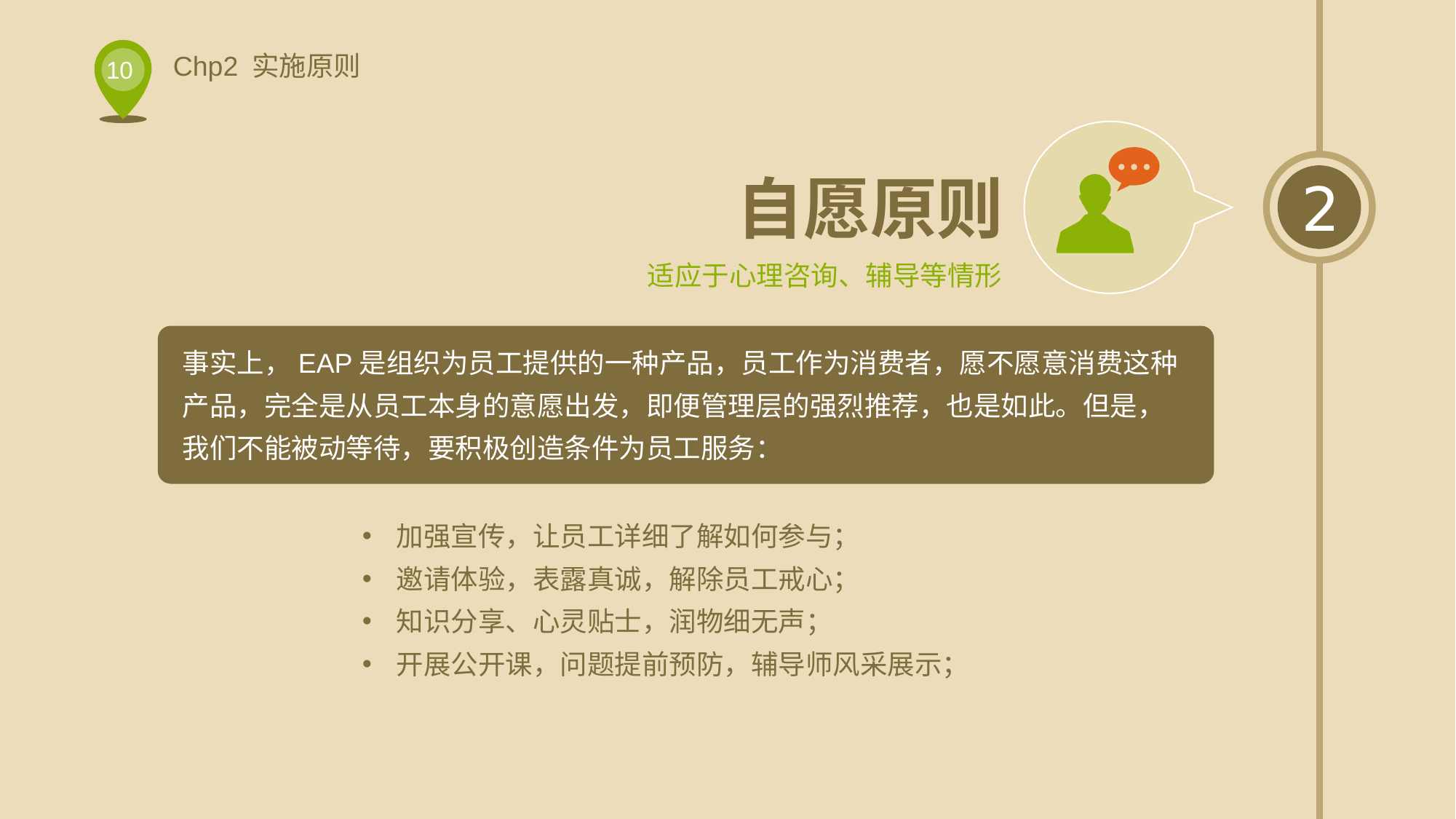

自愿原则
2
适应于心理咨询、辅导等情形

事实上，EAP是组织为员工提供的一种产品，员工作为消费者，愿不愿意消费这种产品，完全是从员工本身的意愿出发，即便管理层的强烈推荐，也是如此。但是，我们不能被动等待，要积极创造条件为员工服务：
加强宣传，让员工详细了解如何参与；
邀请体验，表露真诚，解除员工戒心；
知识分享、心灵贴士，润物细无声；
开展公开课，问题提前预防，辅导师风采展示；